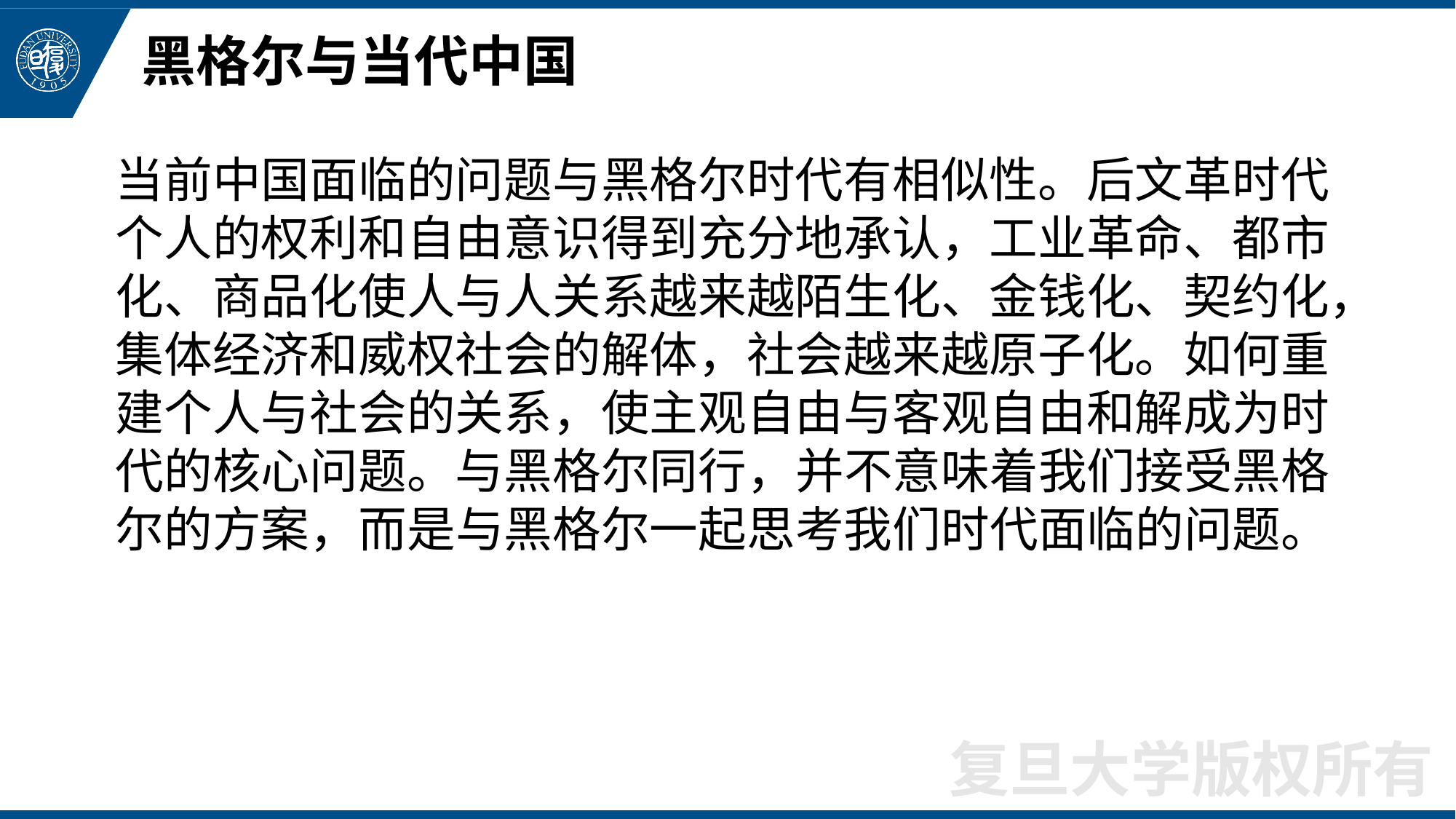

# 黑格尔与当代中国
当前中国面临的问题与黑格尔时代有相似性。后文革时代个人的权利和自由意识得到充分地承认，工业革命、都市化、商品化使人与人关系越来越陌生化、金钱化、契约化，集体经济和威权社会的解体，社会越来越原子化。如何重建个人与社会的关系，使主观自由与客观自由和解成为时代的核心问题。与黑格尔同行，并不意味着我们接受黑格尔的方案，而是与黑格尔一起思考我们时代面临的问题。